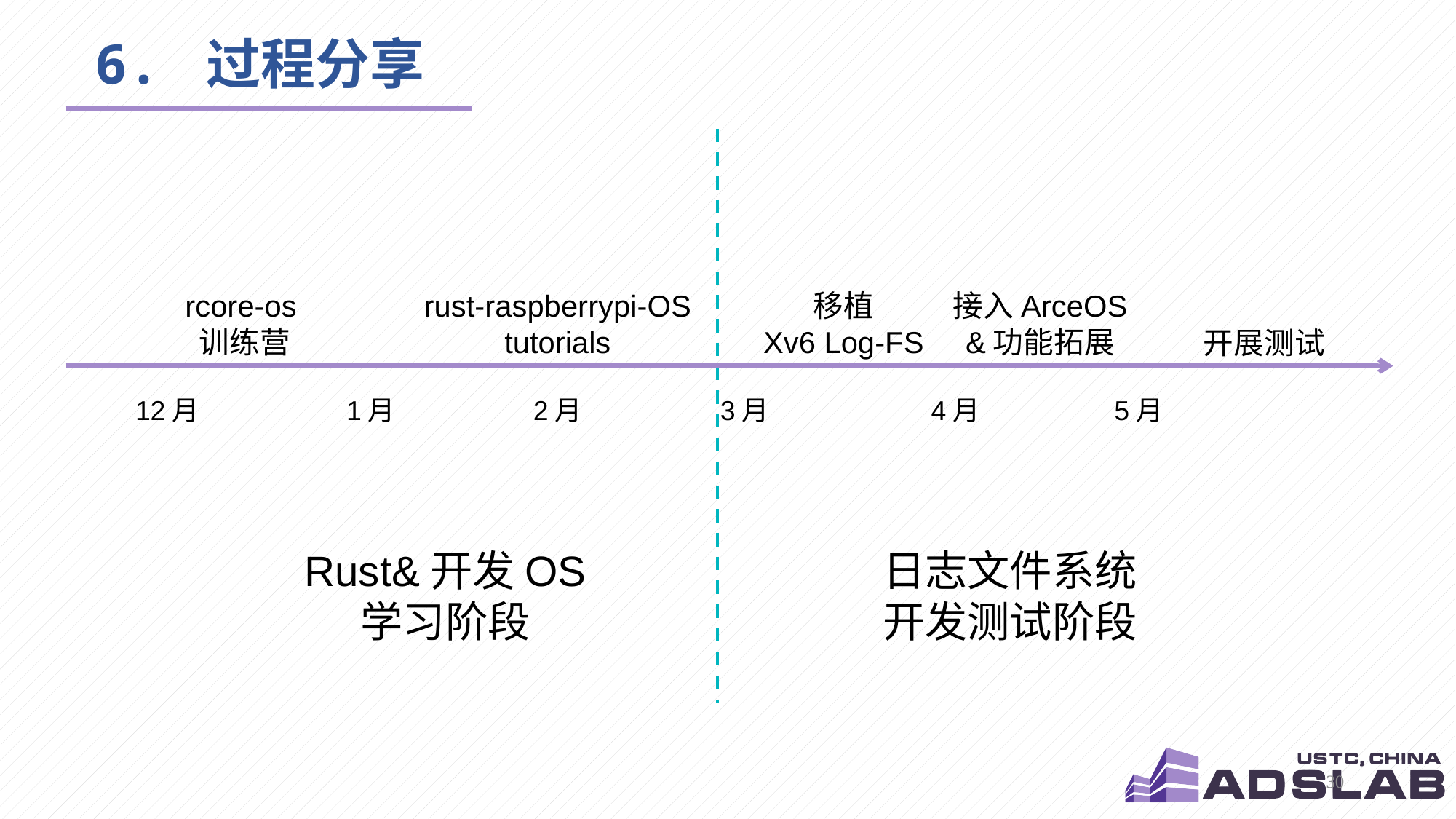

# 6. 过程分享

rust-raspberrypi-OS
tutorials
rcore-os训练营
移植
Xv6 Log-FS
接入ArceOS
&功能拓展
开展测试
12月
1月
2月
3月
4月
5月
Rust&开发OS
学习阶段
日志文件系统
开发测试阶段